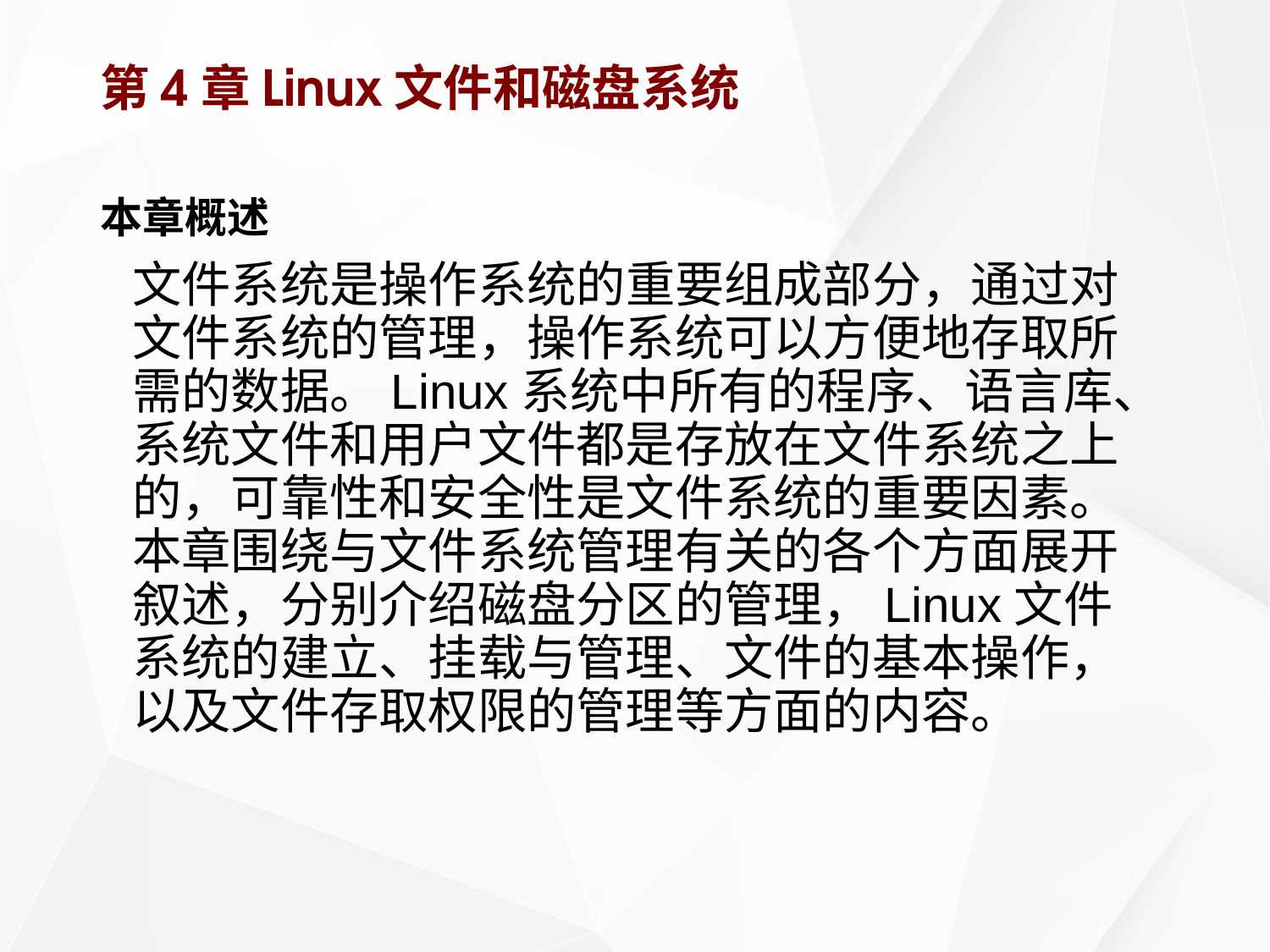

# 第4章Linux文件和磁盘系统
本章概述
	文件系统是操作系统的重要组成部分，通过对文件系统的管理，操作系统可以方便地存取所需的数据。Linux系统中所有的程序、语言库、系统文件和用户文件都是存放在文件系统之上的，可靠性和安全性是文件系统的重要因素。本章围绕与文件系统管理有关的各个方面展开叙述，分别介绍磁盘分区的管理，Linux文件系统的建立、挂载与管理、文件的基本操作，以及文件存取权限的管理等方面的内容。